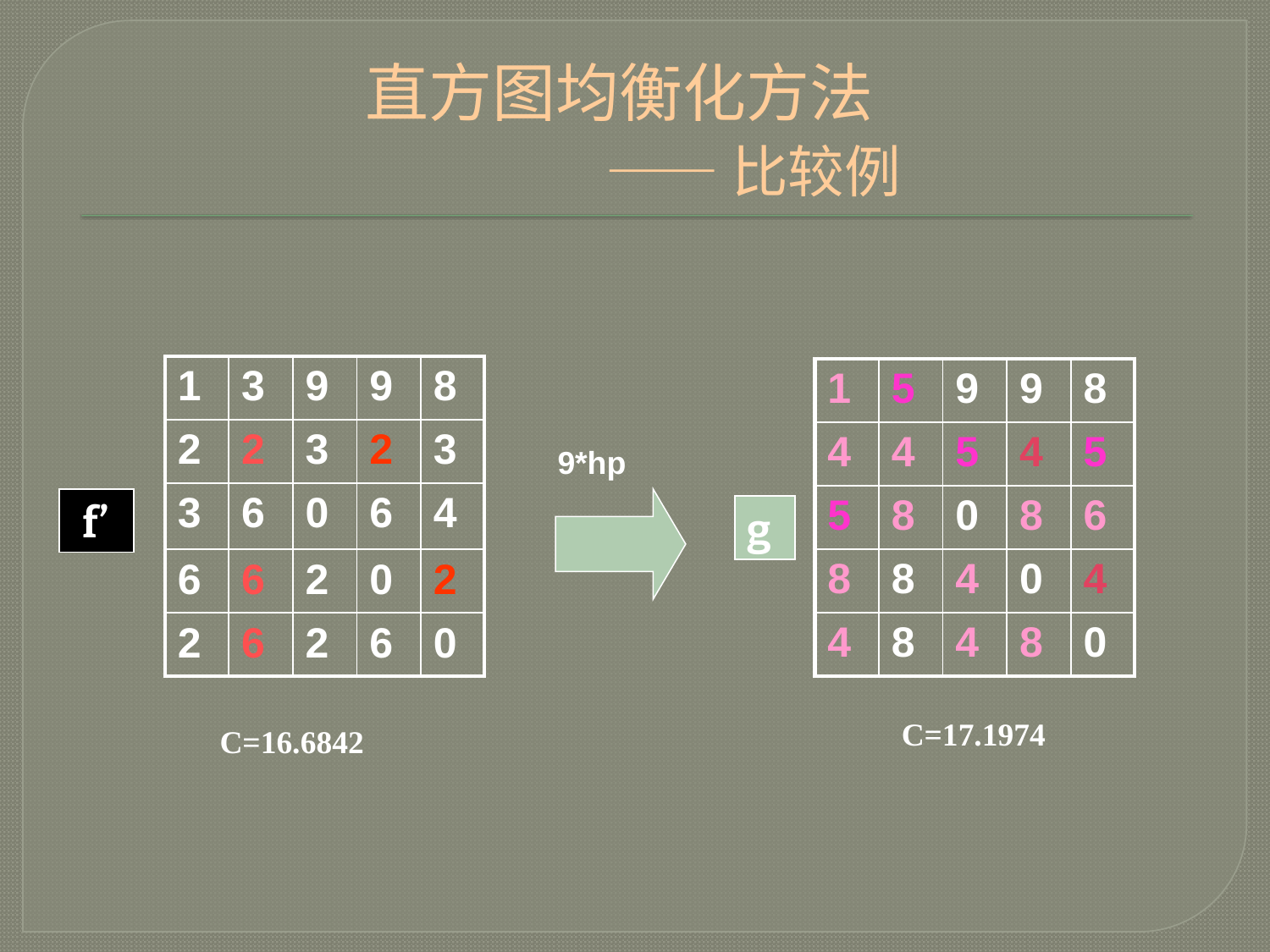

# 直方图均衡化方法 —— 比较例
| 1 | 3 | 9 | 9 | 8 |
| --- | --- | --- | --- | --- |
| 2 | 2 | 3 | 2 | 3 |
| 3 | 6 | 0 | 6 | 4 |
| 6 | 6 | 2 | 0 | 2 |
| 2 | 6 | 2 | 6 | 0 |
| 1 | 5 | 9 | 9 | 8 |
| --- | --- | --- | --- | --- |
| 4 | 4 | 5 | 4 | 5 |
| 5 | 8 | 0 | 8 | 6 |
| 8 | 8 | 4 | 0 | 4 |
| 4 | 8 | 4 | 8 | 0 |
9*hp

 f’
g
C=17.1974
C=16.6842